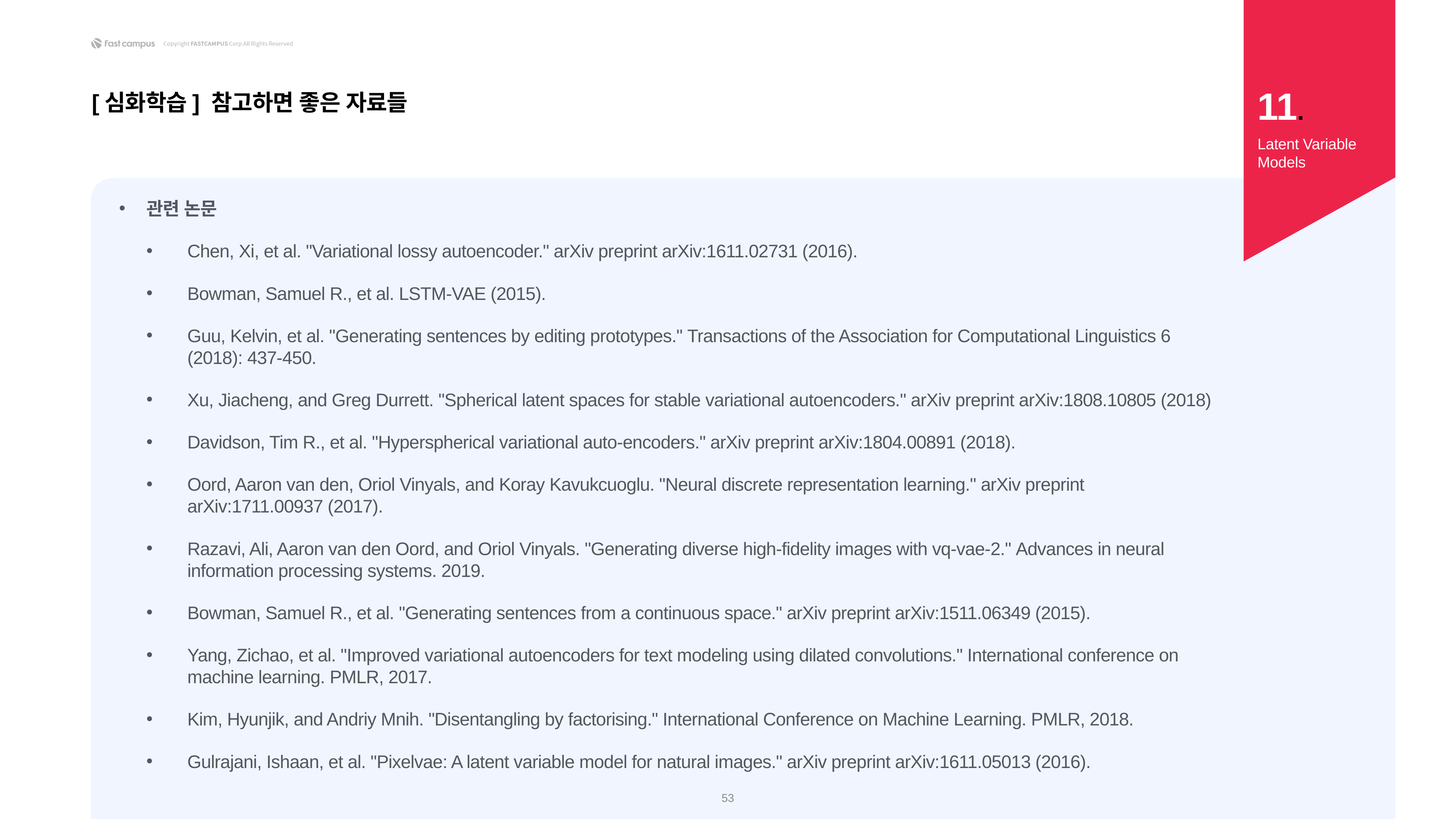

11.
[심화학습] 참고하면 좋은 자료들
Latent Variable Models

관련 논문
Chen, Xi, et al. "Variational lossy autoencoder." arXiv preprint arXiv:1611.02731 (2016).
Bowman, Samuel R., et al. LSTM-VAE (2015).
Guu, Kelvin, et al. "Generating sentences by editing prototypes." Transactions of the Association for Computational Linguistics 6 (2018): 437-450.
Xu, Jiacheng, and Greg Durrett. "Spherical latent spaces for stable variational autoencoders." arXiv preprint arXiv:1808.10805 (2018)
Davidson, Tim R., et al. "Hyperspherical variational auto-encoders." arXiv preprint arXiv:1804.00891 (2018).
Oord, Aaron van den, Oriol Vinyals, and Koray Kavukcuoglu. "Neural discrete representation learning." arXiv preprint arXiv:1711.00937 (2017).
Razavi, Ali, Aaron van den Oord, and Oriol Vinyals. "Generating diverse high-fidelity images with vq-vae-2." Advances in neural information processing systems. 2019.
Bowman, Samuel R., et al. "Generating sentences from a continuous space." arXiv preprint arXiv:1511.06349 (2015).
Yang, Zichao, et al. "Improved variational autoencoders for text modeling using dilated convolutions." International conference on machine learning. PMLR, 2017.
Kim, Hyunjik, and Andriy Mnih. "Disentangling by factorising." International Conference on Machine Learning. PMLR, 2018.
Gulrajani, Ishaan, et al. "Pixelvae: A latent variable model for natural images." arXiv preprint arXiv:1611.05013 (2016).
53